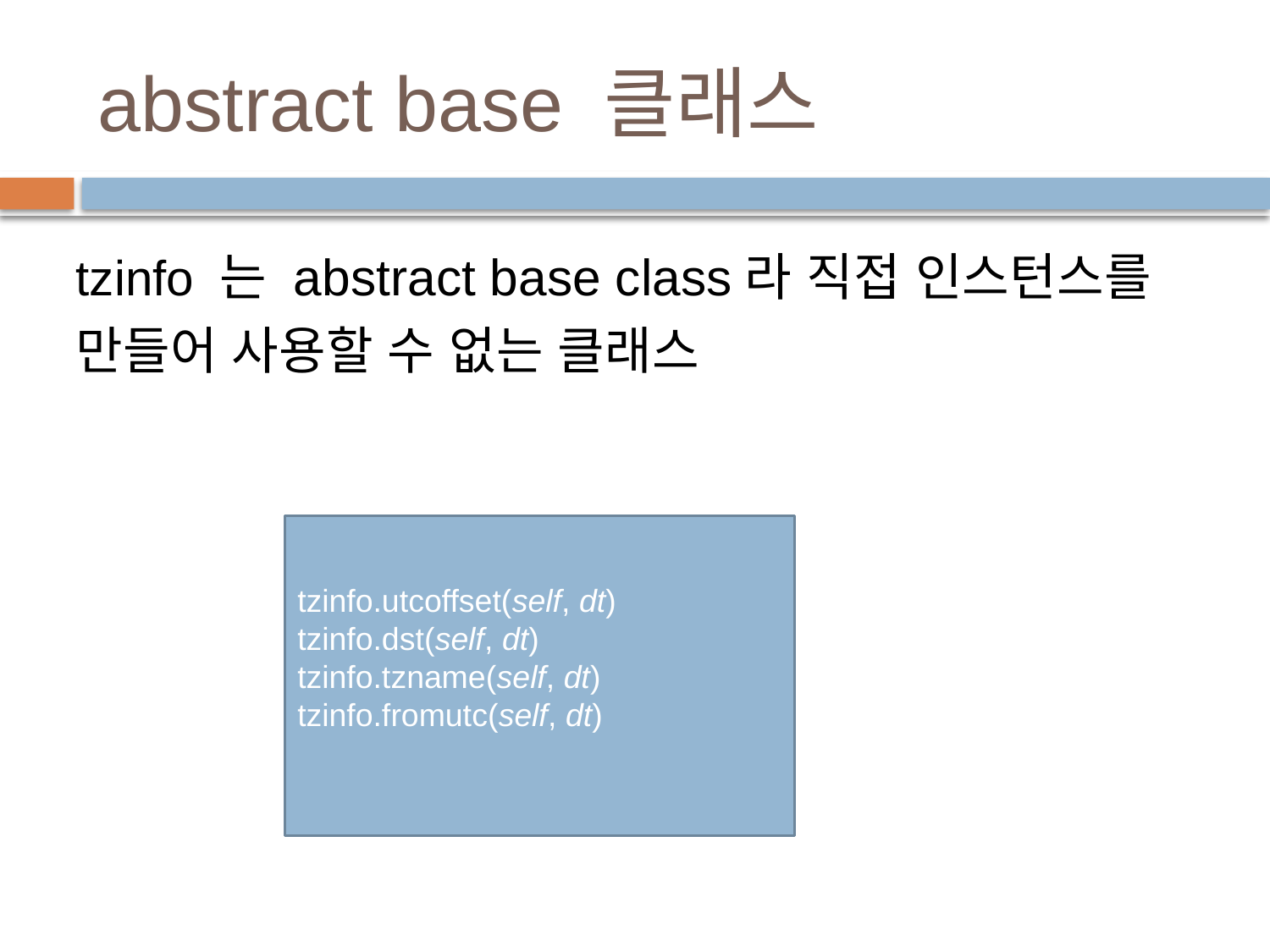

# abstract base 클래스
tzinfo 는 abstract base class라 직접 인스턴스를 만들어 사용할 수 없는 클래스
tzinfo.utcoffset(self, dt)
tzinfo.dst(self, dt)
tzinfo.tzname(self, dt)
tzinfo.fromutc(self, dt)